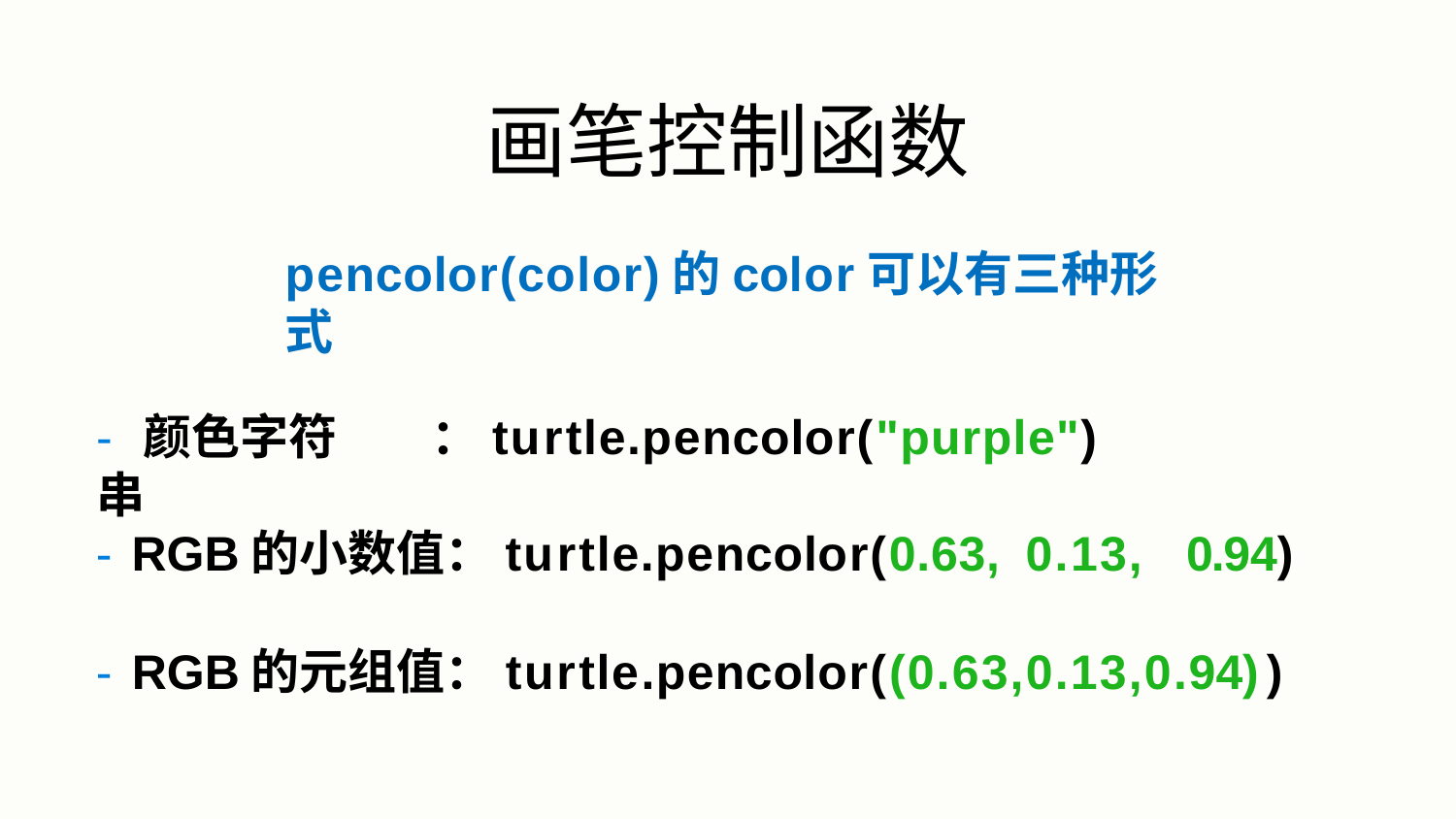

# 画笔控制函数
pencolor(color)的color可以有三种形式
- 颜色字符串
：turtle.pencolor("purple")
- RGB的小数值：turtle.pencolor(0.63,	0.13,	0.94)

- RGB的元组值：turtle.pencolor((0.63,0.13,0.94))